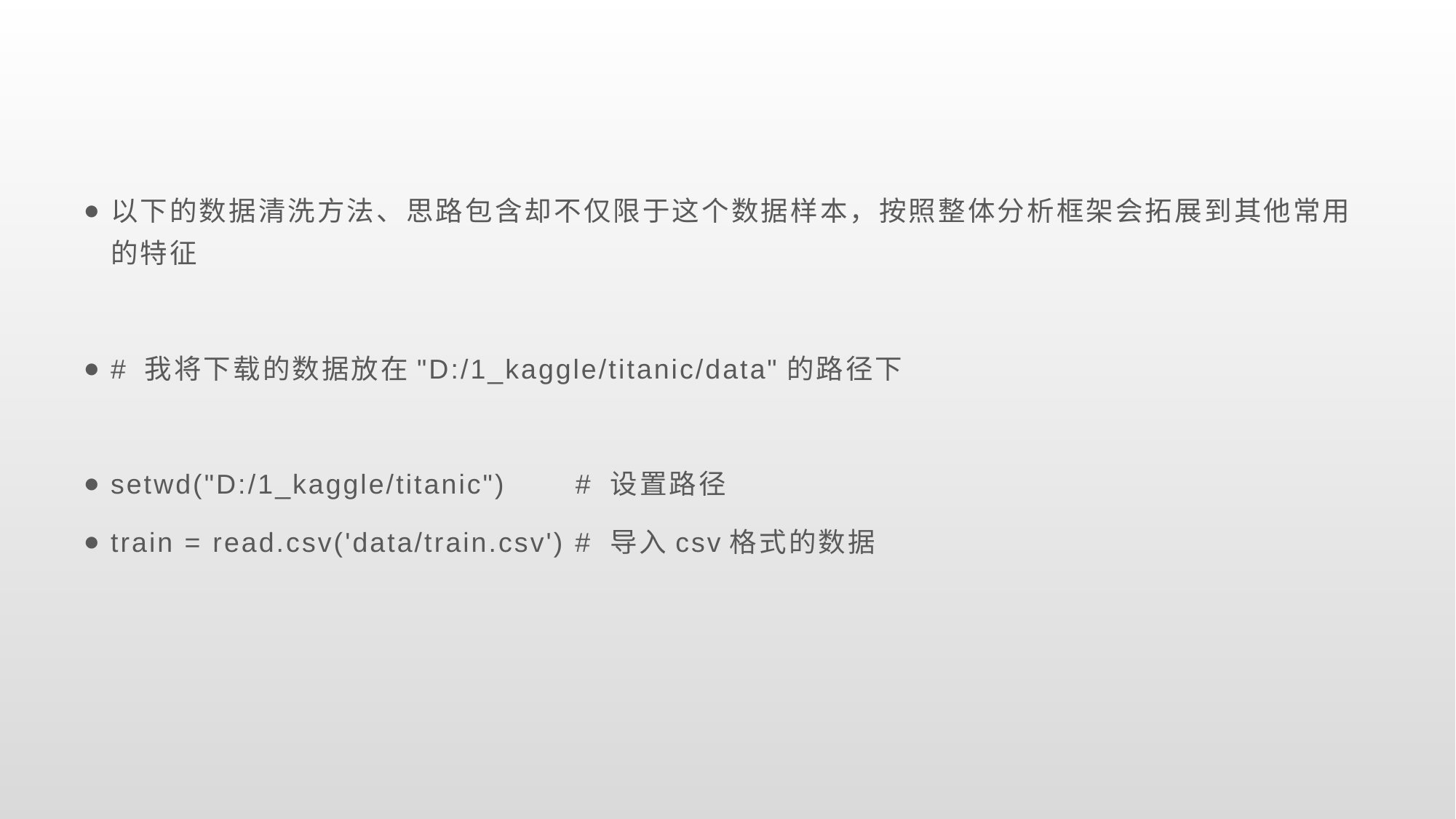

#
以下的数据清洗方法、思路包含却不仅限于这个数据样本，按照整体分析框架会拓展到其他常用的特征

# 我将下载的数据放在"D:/1_kaggle/titanic/data"的路径下

setwd("D:/1_kaggle/titanic")       # 设置路径
train = read.csv('data/train.csv') # 导入csv格式的数据